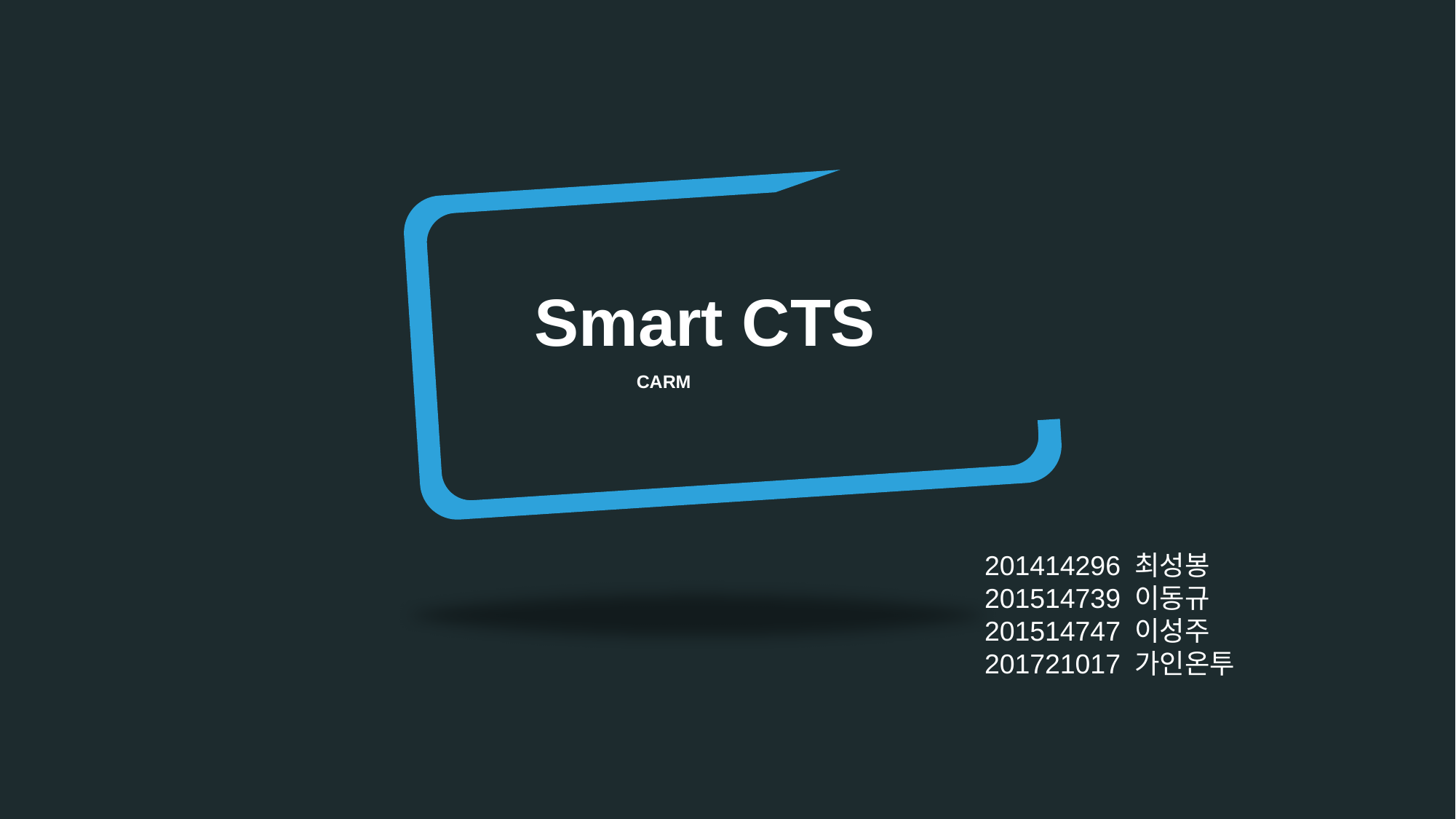

Smart CTS
                    CARM
201414296 최성봉
201514739 이동규
201514747 이성주
201721017 가인온투